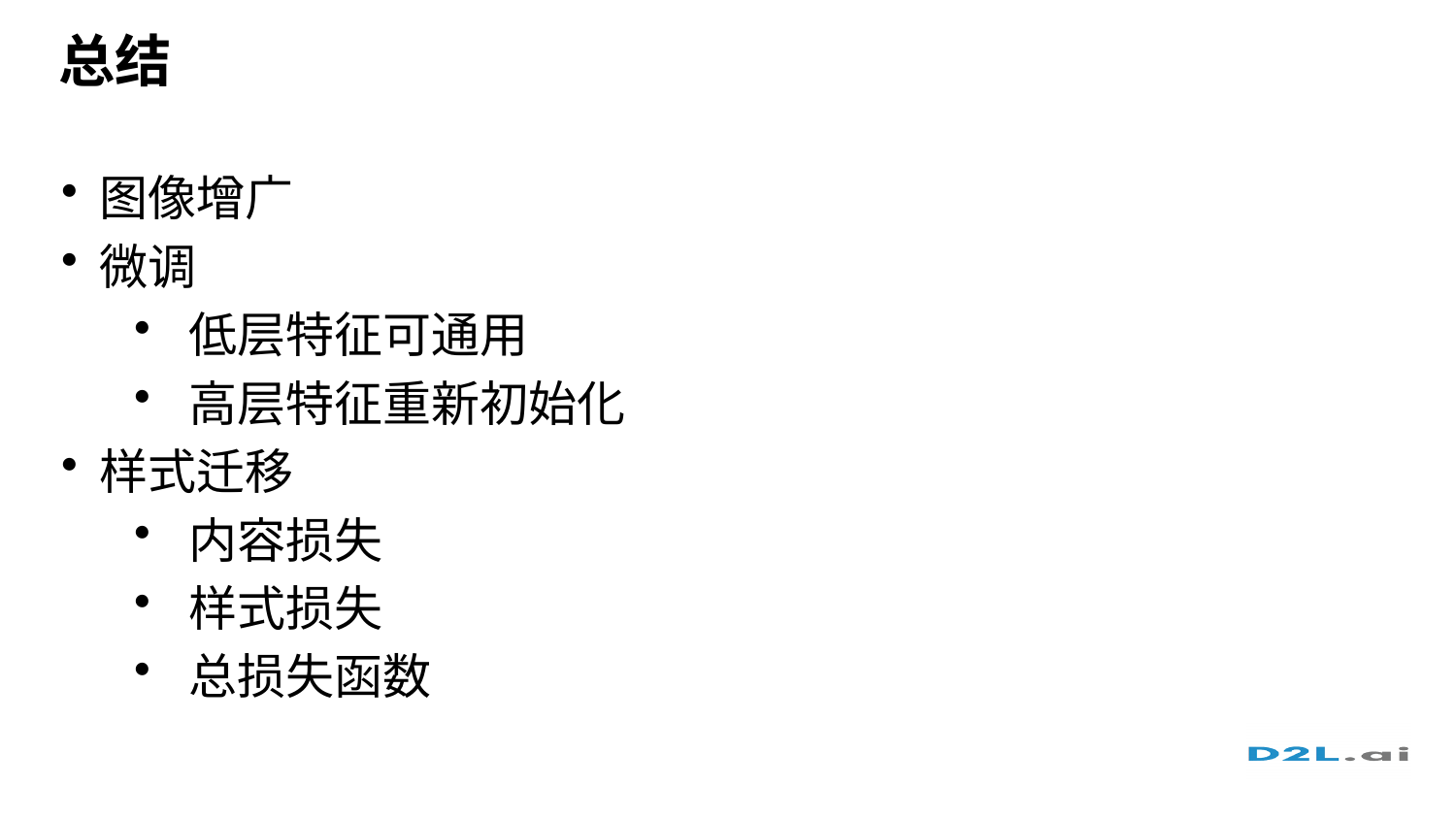

# 总结
图像增广
微调
低层特征可通用
高层特征重新初始化
样式迁移
内容损失
样式损失
总损失函数